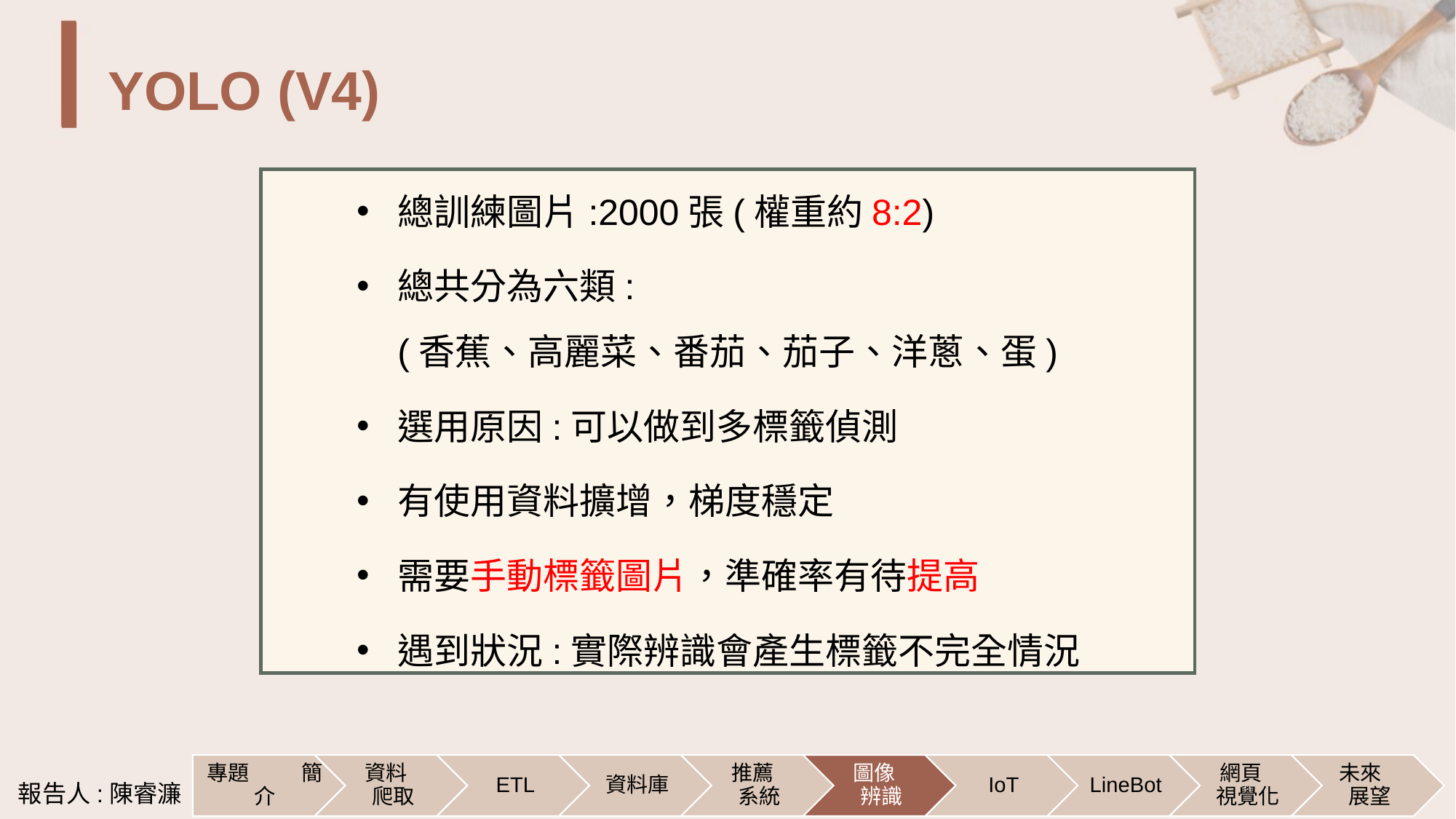

# YOLO (V4)
總訓練圖片:2000張(權重約8:2)
總共分為六類:
(香蕉、高麗菜、番茄、茄子、洋蔥、蛋)
選用原因:可以做到多標籤偵測
有使用資料擴增，梯度穩定
需要手動標籤圖片，準確率有待提高
遇到狀況:實際辨識會產生標籤不完全情況

專題           簡介
資料    爬取
ETL
資料庫
推薦    系統
圖像    辨識
IoT
LineBot
網頁    視覺化
未來     展望
報告人:陳睿濂